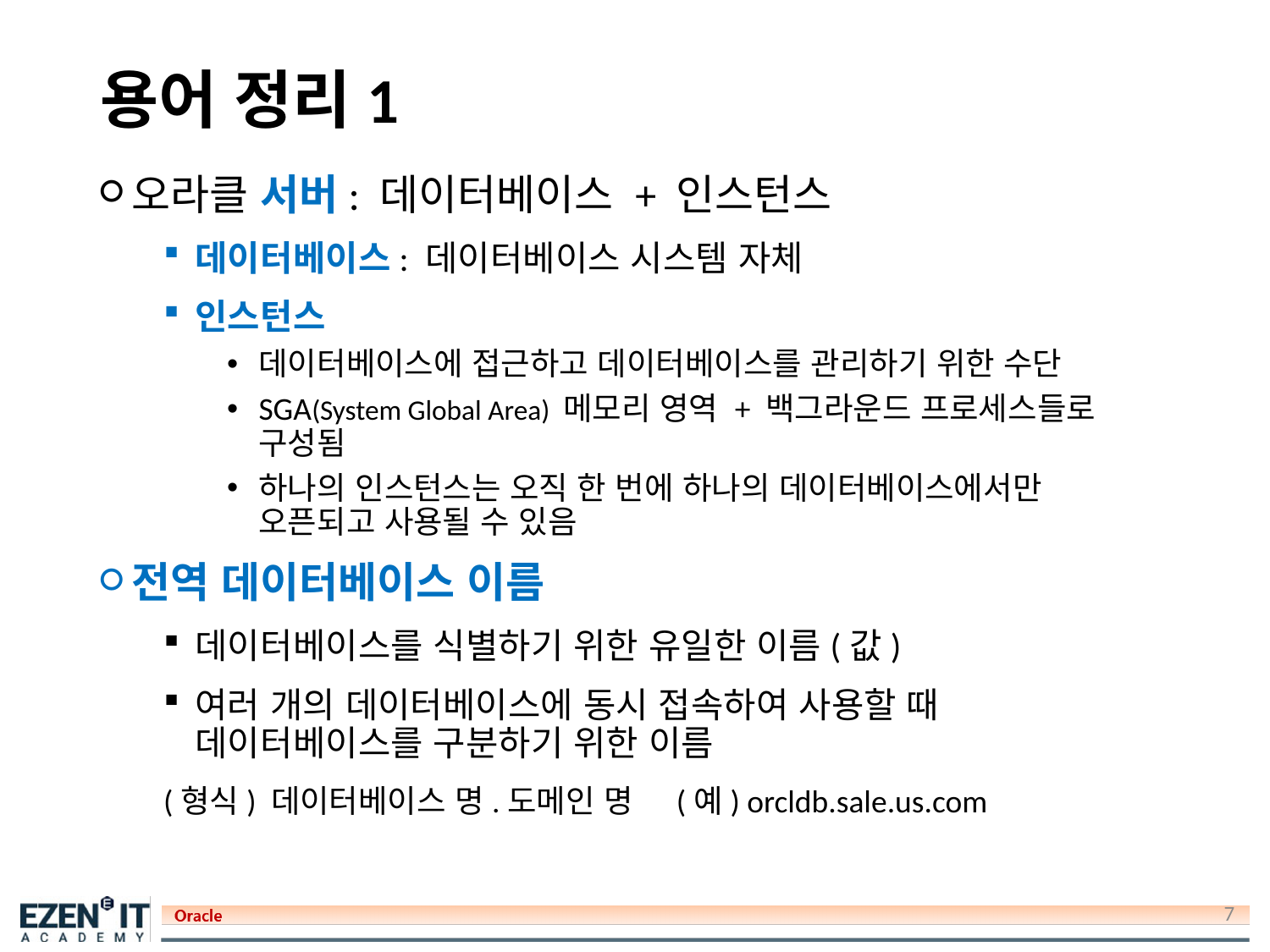

# 용어 정리1
오라클 서버: 데이터베이스 + 인스턴스
데이터베이스: 데이터베이스 시스템 자체
인스턴스
데이터베이스에 접근하고 데이터베이스를 관리하기 위한 수단
SGA(System Global Area) 메모리 영역 + 백그라운드 프로세스들로 구성됨
하나의 인스턴스는 오직 한 번에 하나의 데이터베이스에서만  오픈되고 사용될 수 있음
전역 데이터베이스 이름
데이터베이스를 식별하기 위한 유일한 이름(값)
여러 개의 데이터베이스에 동시 접속하여 사용할 때            데이터베이스를 구분하기 위한 이름
(형식) 데이터베이스 명.도메인 명    (예) orcldb.sale.us.com
7